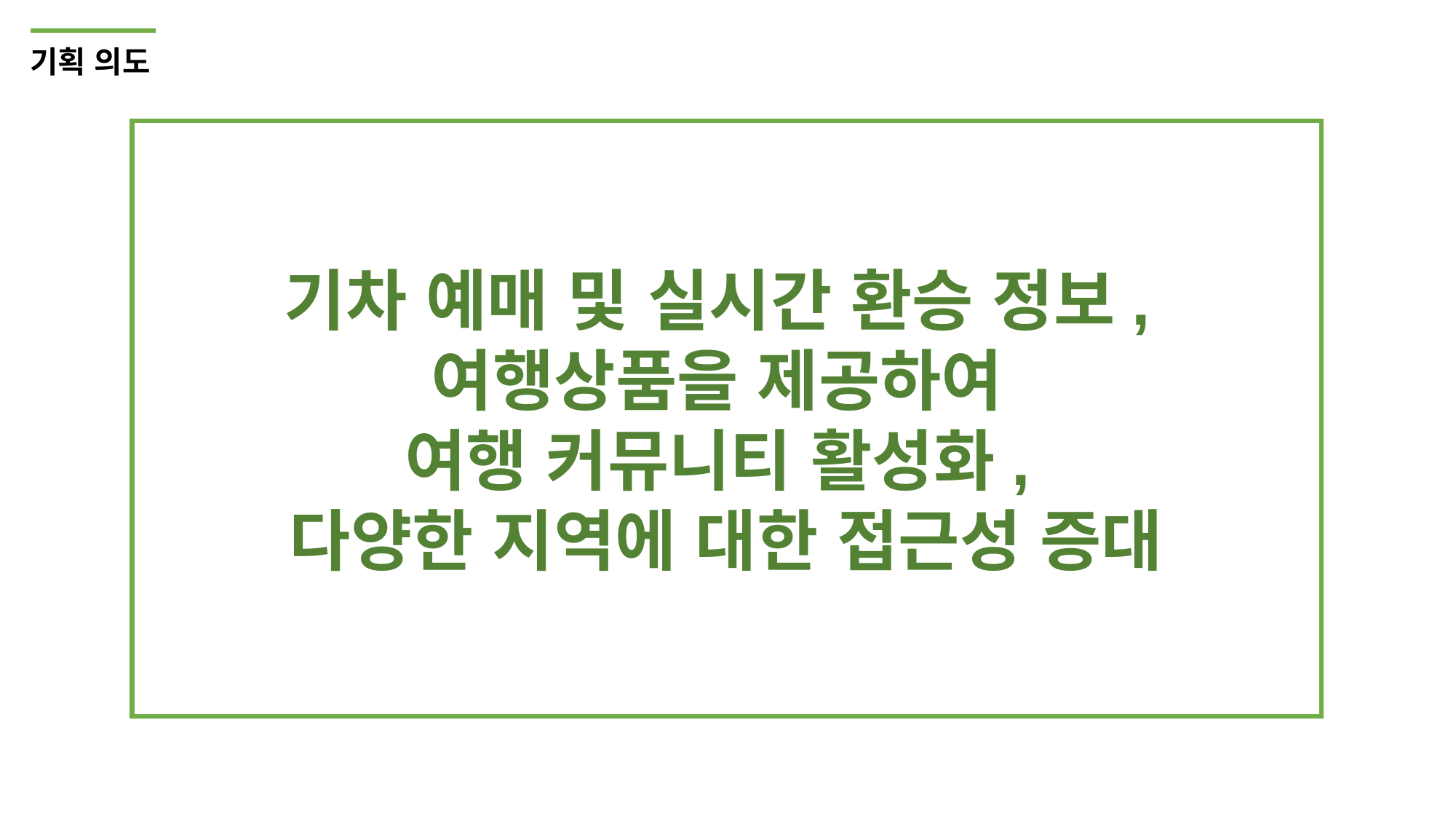

기획 의도
기차 예매 및 실시간 환승 정보,
여행상품을 제공하여
여행 커뮤니티 활성화,
다양한 지역에 대한 접근성 증대